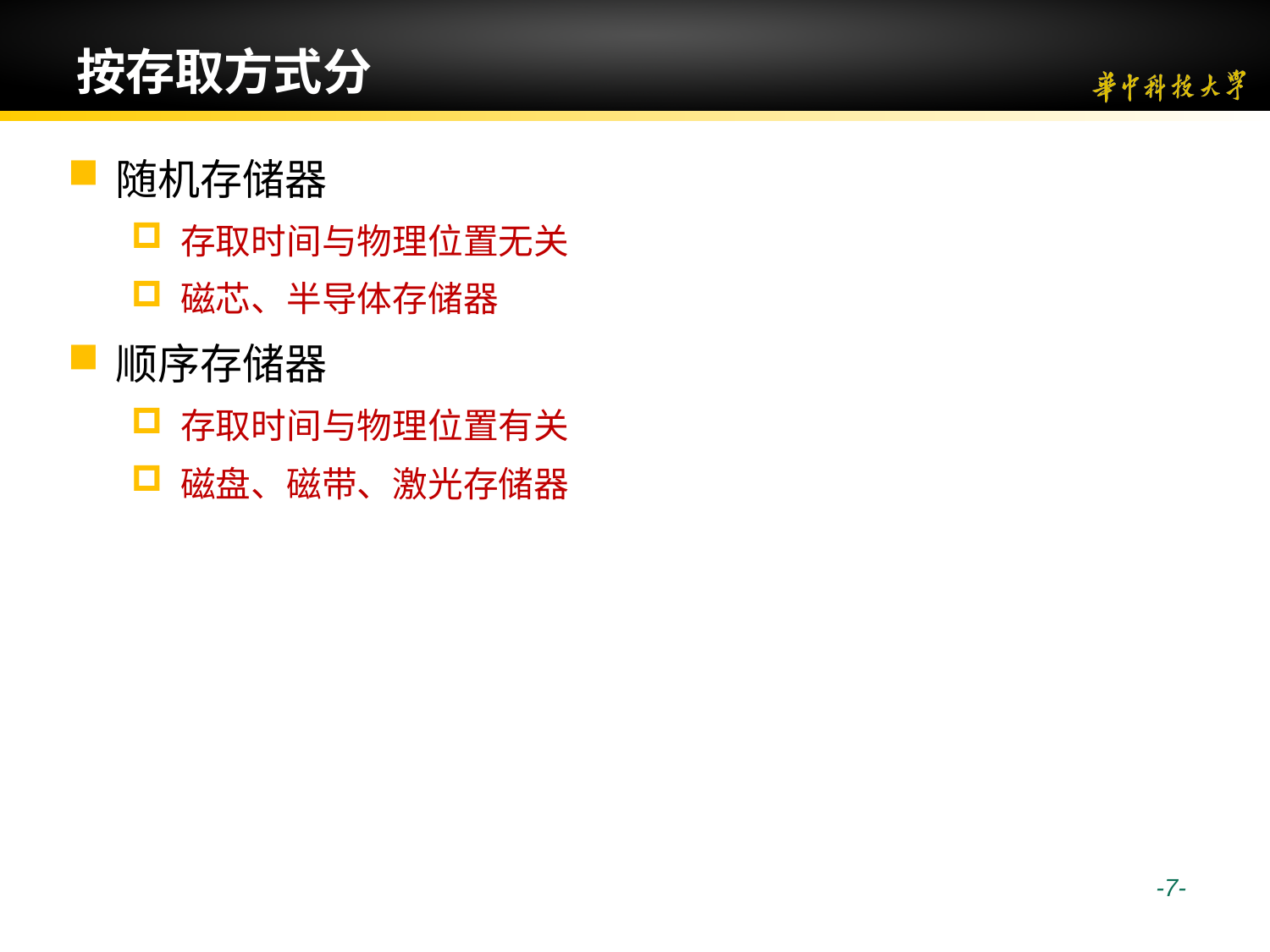

# 按存取方式分
随机存储器
存取时间与物理位置无关
磁芯、半导体存储器
顺序存储器
存取时间与物理位置有关
磁盘、磁带、激光存储器

 -7-